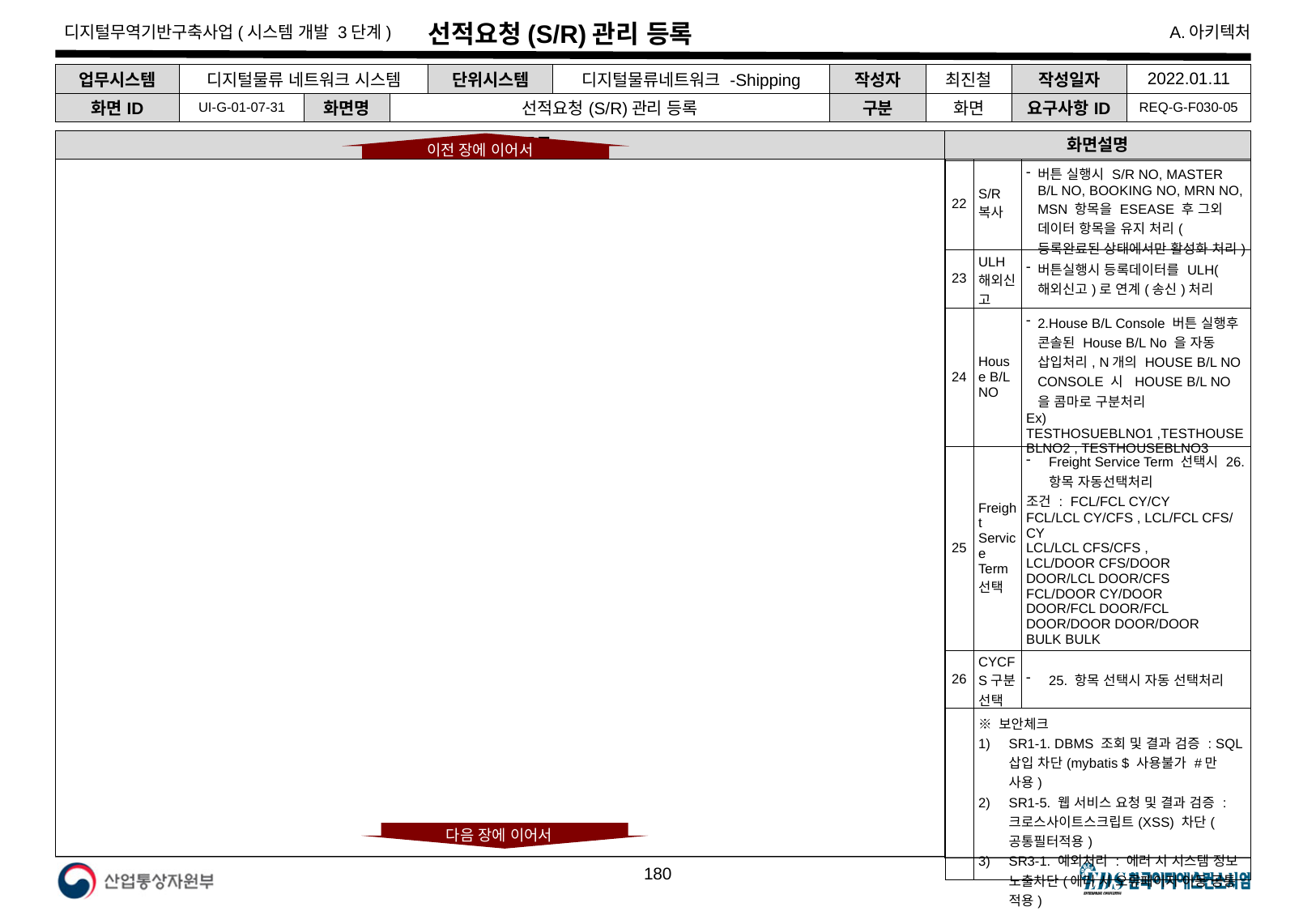

# 선적요청(S/R)관리 등록
| 업무시스템 | 디지털물류 네트워크 시스템 |  |  | 단위시스템 | 디지털물류네트워크 -Shipping | 작성자 | 최진철 | 작성일자 | 2022.01.11 |
| --- | --- | --- | --- | --- | --- | --- | --- | --- | --- |
| 화면ID | UI-G-01-07-31 | 화면명 | 선적요청(S/R)관리 등록 |  |  | 구분 | 화면 | 요구사항ID | REQ-G-F030-05 |
S/R 관리 등록
화면설명

이전 장에 이어서

| 22 | S/R복사 | 버튼 실행시 S/R NO, MASTER B/L NO, BOOKING NO, MRN NO, MSN 항목을 ESEASE 후 그외 데이터 항목을 유지 처리(등록완료된 상태에서만 활성화 처리) |
| --- | --- | --- |
| 23 | ULH해외신고 | 버튼실행시 등록데이터를 ULH(해외신고)로 연계(송신)처리 |
| 24 | House B/L NO | 2.House B/L Console 버튼 실행후 콘솔된 House B/L No 을 자동 삽입처리, N개의 HOUSE B/L NO CONSOLE 시 HOUSE B/L NO 을 콤마로 구분처리 Ex) TESTHOSUEBLNO1 ,TESTHOUSEBLNO2 , TESTHOUSEBLNO3 |
| 25 | Freight Service Term 선택 | Freight Service Term 선택시 26. 항목 자동선택처리 조건 : FCL/FCL CY/CY FCL/LCL CY/CFS , LCL/FCL CFS/CY LCL/LCL CFS/CFS , LCL/DOOR CFS/DOOR DOOR/LCL DOOR/CFS FCL/DOOR CY/DOOR DOOR/FCL DOOR/FCL DOOR/DOOR DOOR/DOOR BULK BULK |
| 26 | CYCFS구분 선택 | 25. 항목 선택시 자동 선택처리 |
|  | ※ 보안체크 SR1-1. DBMS 조회 및 결과 검증 : SQL 삽입 차단(mybatis $ 사용불가 #만 사용) SR1-5. 웹 서비스 요청 및 결과 검증 : 크로스사이트스크립트(XSS) 차단(공통필터적용) SR3-1. 예외처리 : 에러 시 시스템 정보 노출차단(에러 시 오류페이지 이동 공통 적용) |  |

다음 장에 이어서